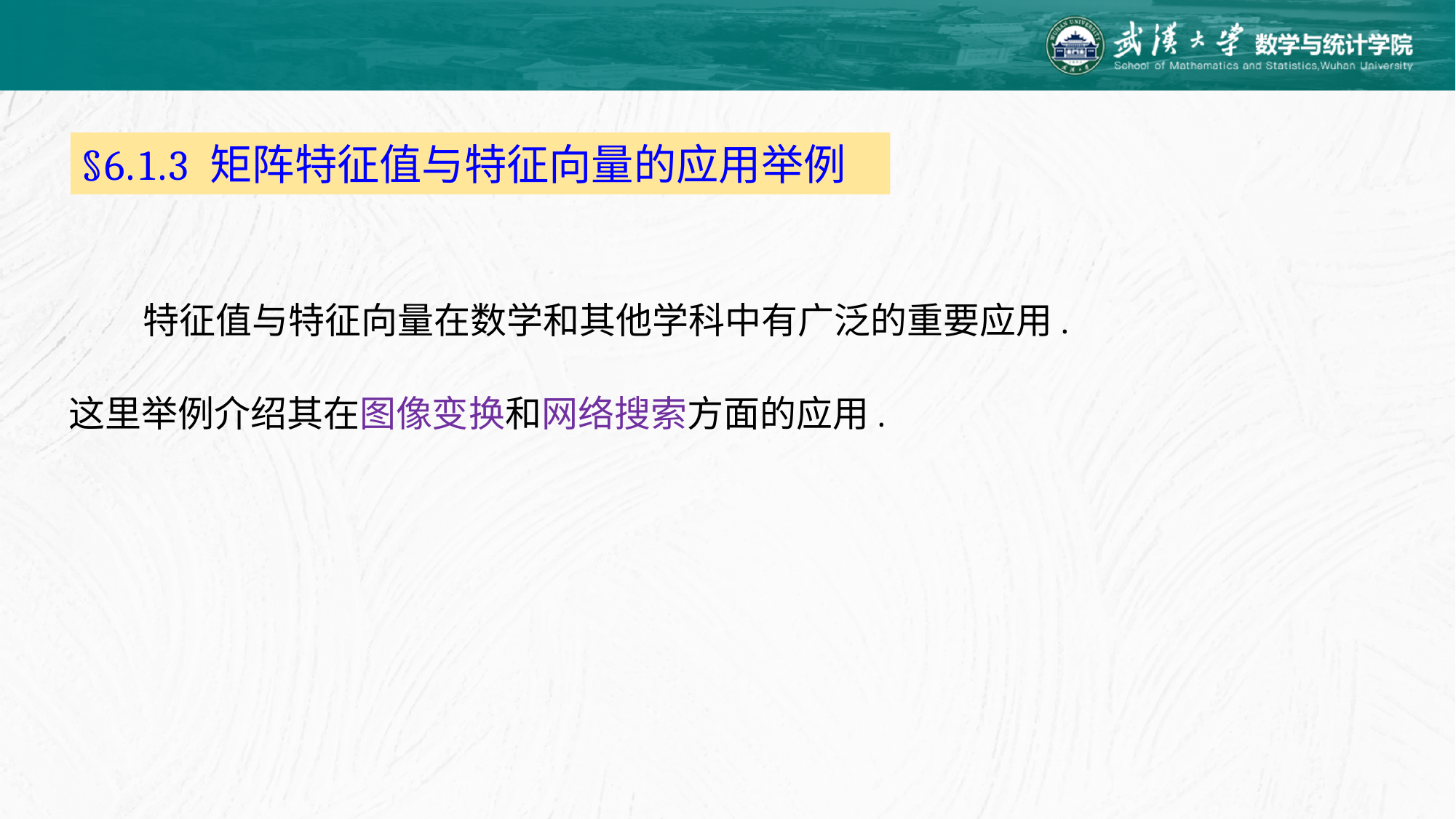

§6.1.3 矩阵特征值与特征向量的应用举例

        特征值与特征向量在数学和其他学科中有广泛的重要应用.
这里举例介绍其在图像变换和网络搜索方面的应用.